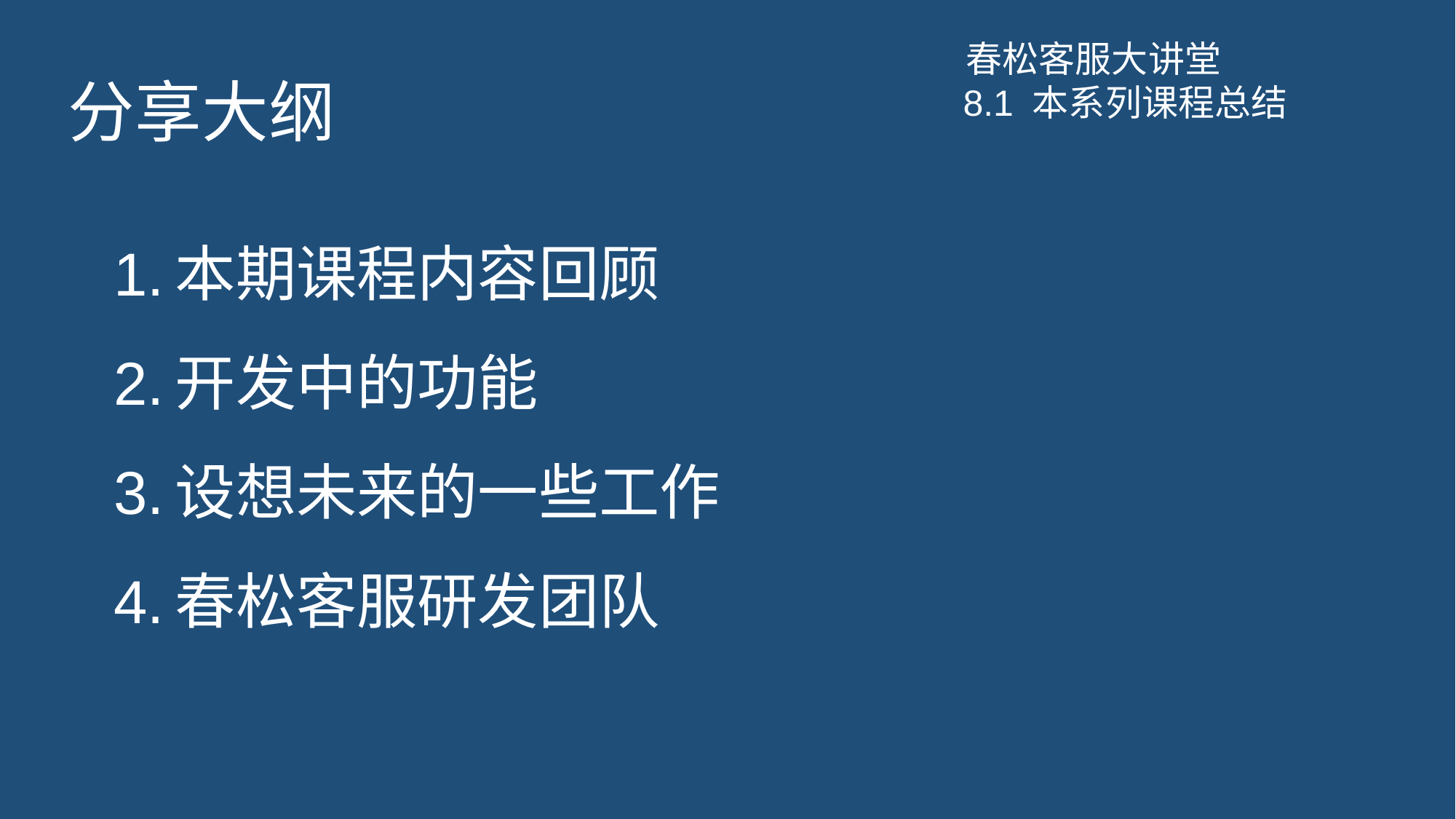

春松客服大讲堂
# 分享大纲
8.1 本系列课程总结
本期课程内容回顾
开发中的功能
设想未来的一些工作
春松客服研发团队